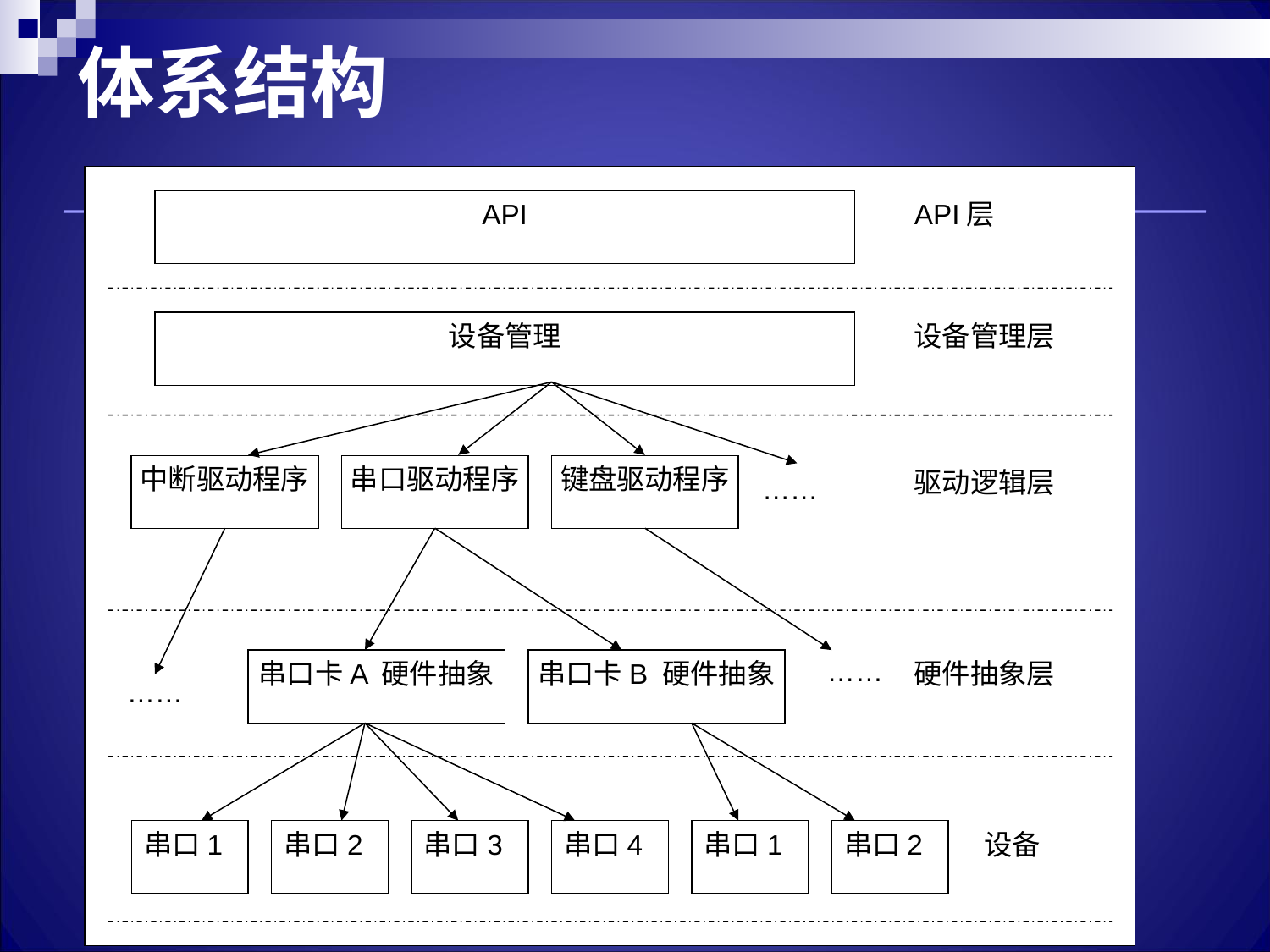

# 体系结构

API
API层

设备管理
设备管理层

中断驱动程序
串口驱动程序
键盘驱动程序
驱动逻辑层
……

串口卡A 硬件抽象
串口卡B 硬件抽象
硬件抽象层
……
……

串口1
串口2
串口3
串口4
串口1
串口2
设备